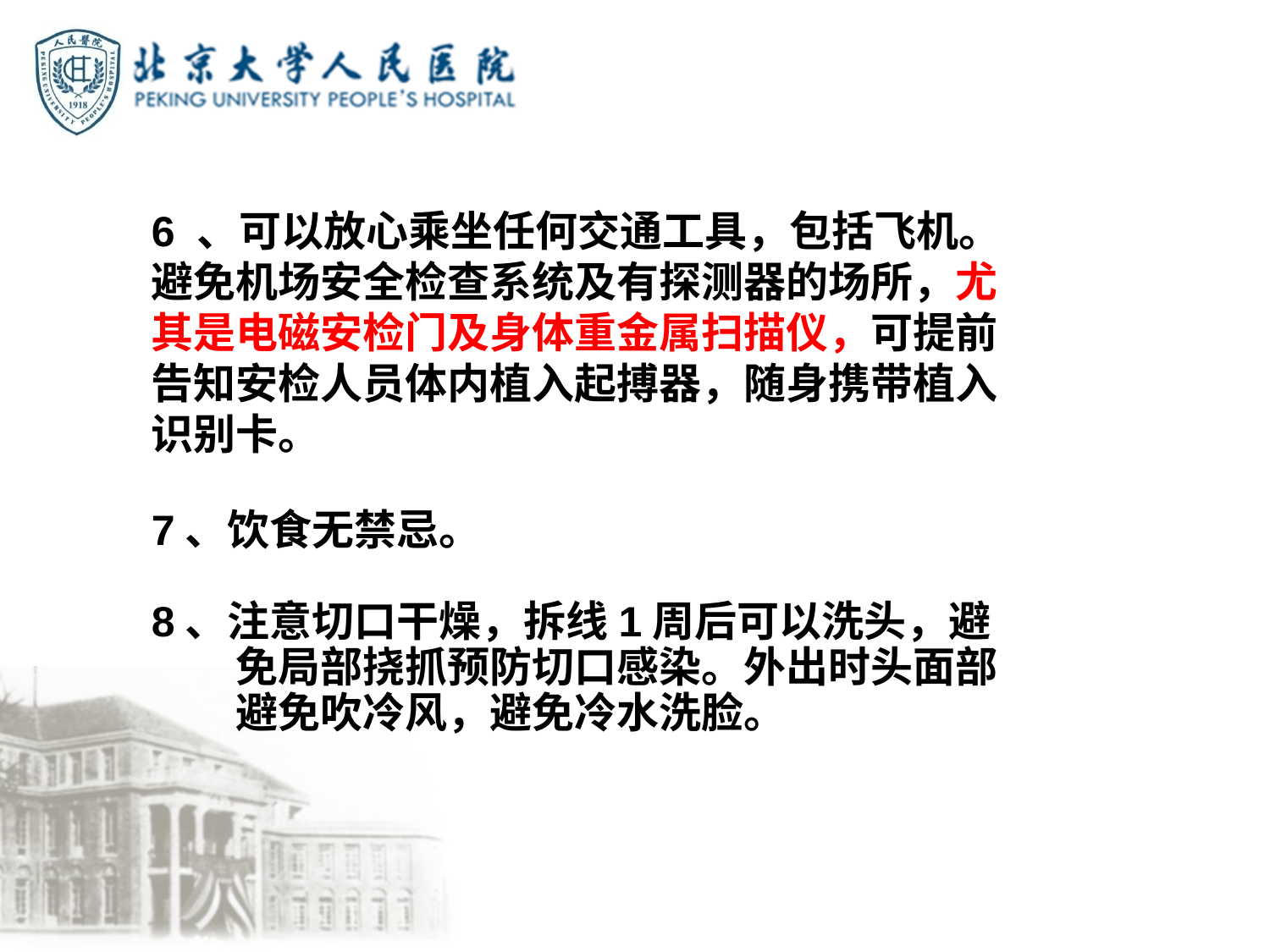

6 、可以放心乘坐任何交通工具，包括飞机。避免机场安全检查系统及有探测器的场所，尤其是电磁安检门及身体重金属扫描仪，可提前告知安检人员体内植入起搏器，随身携带植入识别卡。

7、饮食无禁忌。

8、注意切口干燥，拆线1周后可以洗头，避免局部挠抓预防切口感染。外出时头面部避免吹冷风，避免冷水洗脸。